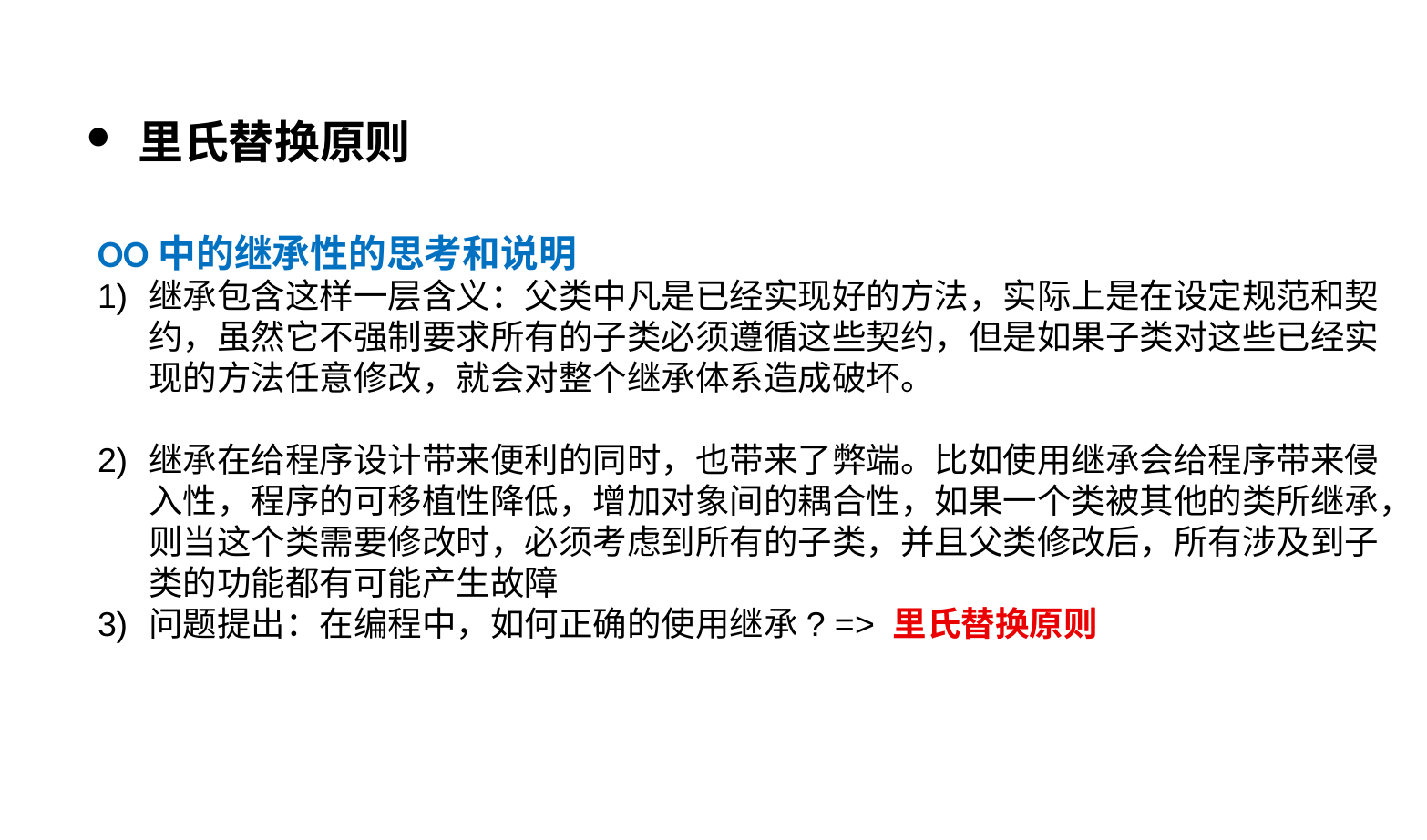

里氏替换原则

OO中的继承性的思考和说明
继承包含这样一层含义：父类中凡是已经实现好的方法，实际上是在设定规范和契约，虽然它不强制要求所有的子类必须遵循这些契约，但是如果子类对这些已经实现的方法任意修改，就会对整个继承体系造成破坏。

继承在给程序设计带来便利的同时，也带来了弊端。比如使用继承会给程序带来侵入性，程序的可移植性降低，增加对象间的耦合性，如果一个类被其他的类所继承，则当这个类需要修改时，必须考虑到所有的子类，并且父类修改后，所有涉及到子类的功能都有可能产生故障
问题提出：在编程中，如何正确的使用继承? => 里氏替换原则